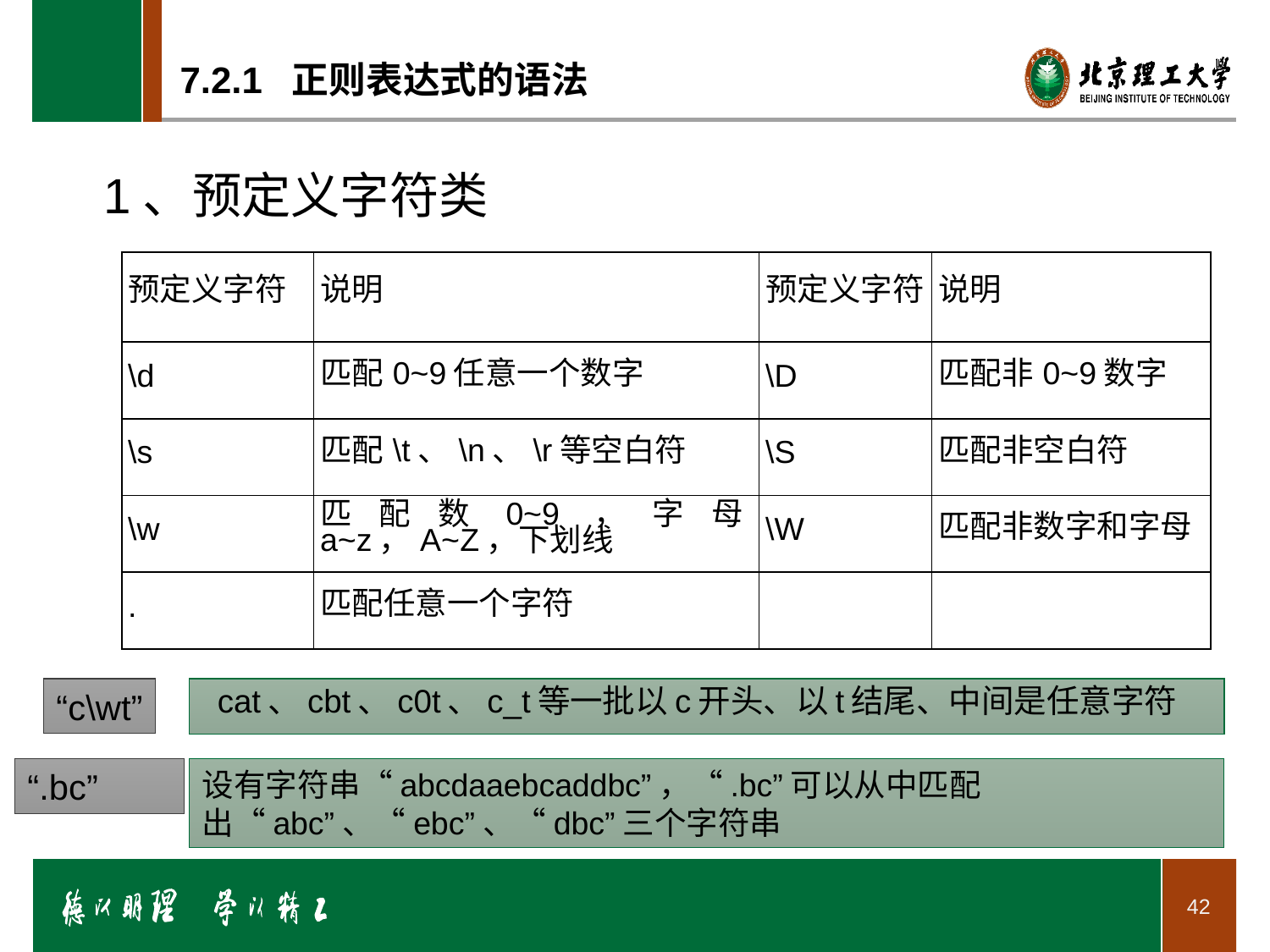

# 7.2.1  正则表达式的语法
1、预定义字符类
| 预定义字符 | 说明 | 预定义字符 | 说明 |
| --- | --- | --- | --- |
| \d | 匹配0~9任意一个数字 | \D | 匹配非0~9数字 |
| \s | 匹配\t、\n、\r等空白符 | \S | 匹配非空白符 |
| \w | 匹配数0~9，字母a~z，A~Z，下划线 | \W | 匹配非数字和字母 |
| . | 匹配任意一个字符 |  |  |
“c\wt”
cat、cbt、c0t、c_t等一批以c开头、以t结尾、中间是任意字符
“.bc”
设有字符串“abcdaaebcaddbc”，“.bc”可以从中匹配出“abc”、“ebc”、“dbc”三个字符串